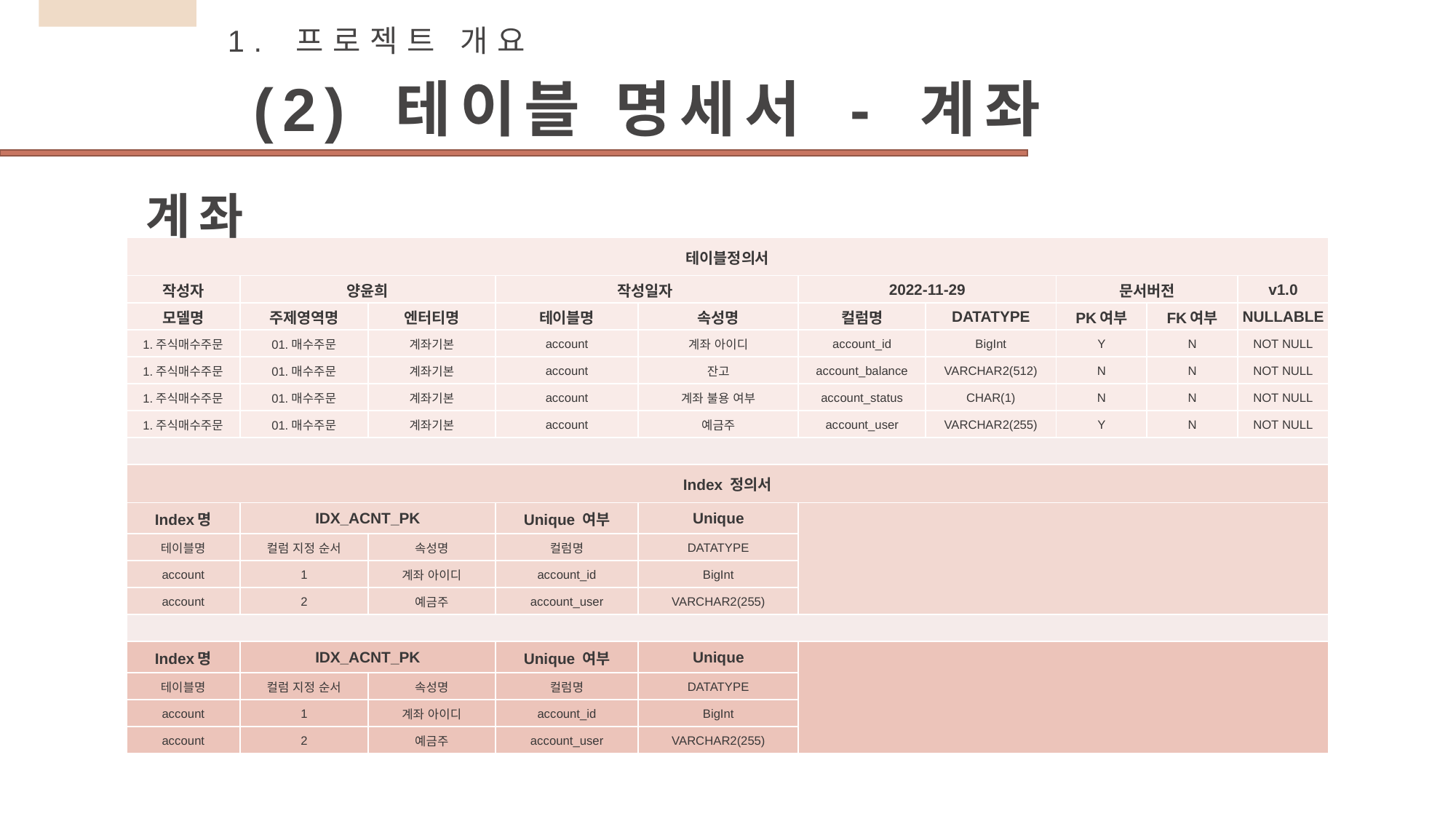

1. 프로젝트 개요
(2) 테이블 명세서 - 계좌

계좌
| 테이블정의서 |  |  |  |  |  |  |  |  |  |
| --- | --- | --- | --- | --- | --- | --- | --- | --- | --- |
| 작성자 | 양윤희 |  | 작성일자 |  | 2022-11-29 |  | 문서버전 |  | v1.0 |
| 모델명 | 주제영역명 | 엔터티명 | 테이블명 | 속성명 | 컬럼명 | DATATYPE | PK여부 | FK여부 | NULLABLE |
| 1.주식매수주문 | 01.매수주문 | 계좌기본 | account | 계좌 아이디 | account\_id | BigInt | Y | N | NOT NULL |
| 1.주식매수주문 | 01.매수주문 | 계좌기본 | account | 잔고 | account\_balance | VARCHAR2(512) | N | N | NOT NULL |
| 1.주식매수주문 | 01.매수주문 | 계좌기본 | account | 계좌 불용 여부 | account\_status | CHAR(1) | N | N | NOT NULL |
| 1.주식매수주문 | 01.매수주문 | 계좌기본 | account | 예금주 | account\_user | VARCHAR2(255) | Y | N | NOT NULL |
|  |  |  |  |  |  |  |  |  |  |
| Index 정의서 |  |  |  |  |  |  |  |  |  |
| Index명 | IDX\_ACNT\_PK |  | Unique 여부 | Unique |  |  |  |  |  |
| 테이블명 | 컬럼 지정 순서 | 속성명 | 컬럼명 | DATATYPE |  |  |  |  |  |
| account | 1 | 계좌 아이디 | account\_id | BigInt |  |  |  |  |  |
| account | 2 | 예금주 | account\_user | VARCHAR2(255) |  |  |  |  |  |
|  |  |  |  |  |  |  |  |  |  |
| Index명 | IDX\_ACNT\_PK |  | Unique 여부 | Unique |  |  |  |  |  |
| 테이블명 | 컬럼 지정 순서 | 속성명 | 컬럼명 | DATATYPE |  |  |  |  |  |
| account | 1 | 계좌 아이디 | account\_id | BigInt |  |  |  |  |  |
| account | 2 | 예금주 | account\_user | VARCHAR2(255) |  |  |  |  |  |